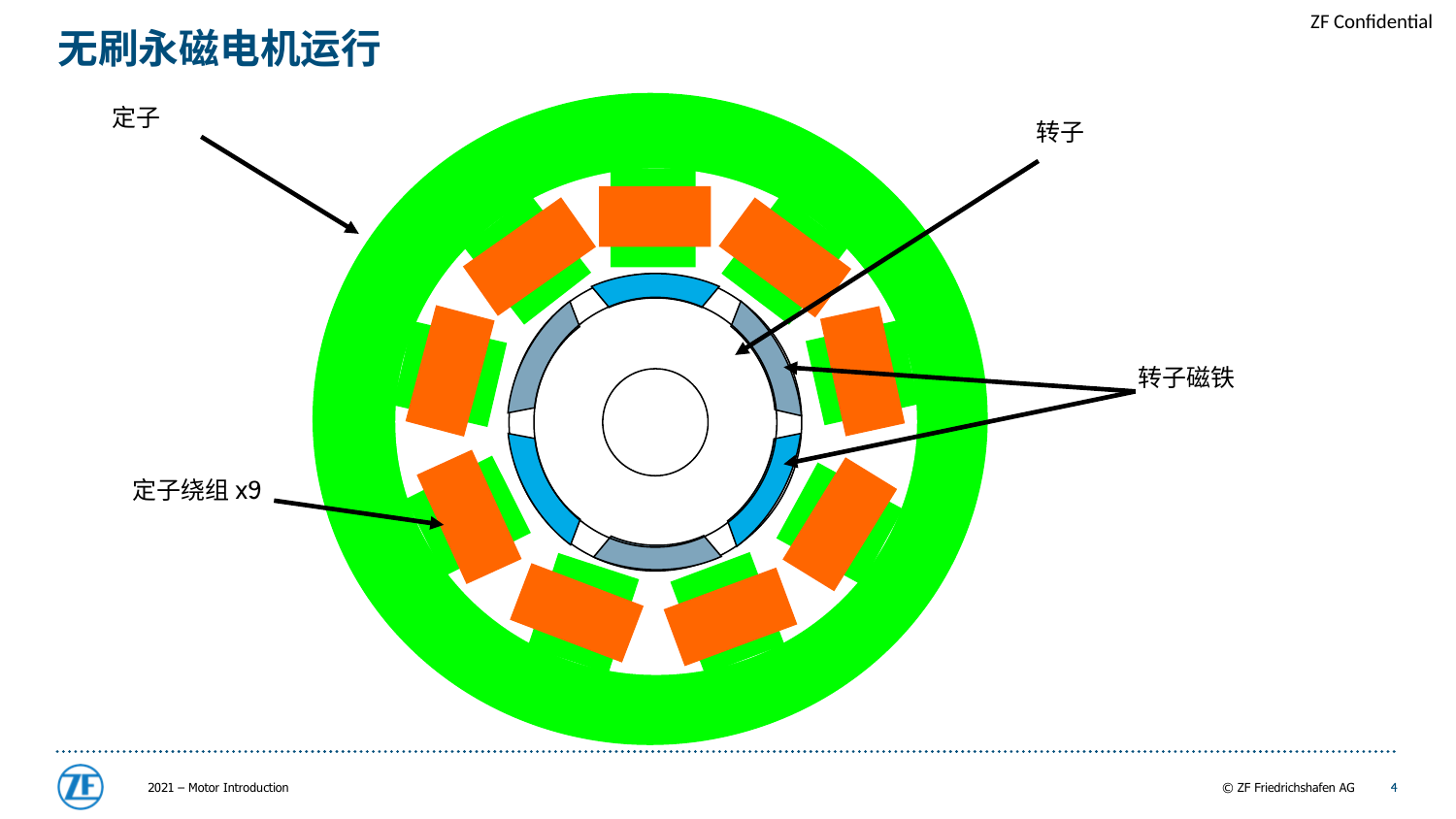

# 无刷永磁电机运行

定子

转子

转子磁铁

定子绕组x9

2021 – Motor Introduction
4